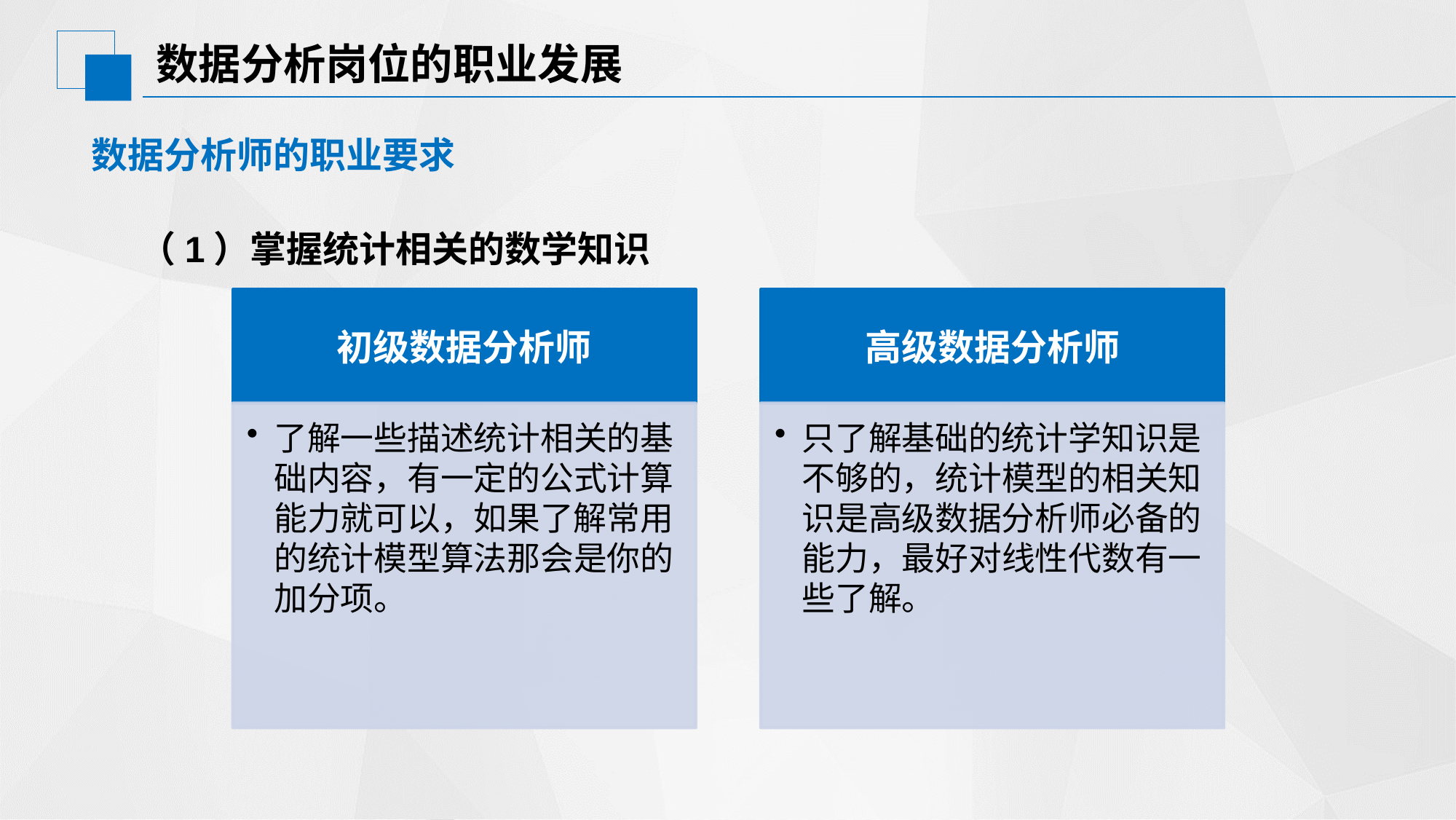

# 数据分析岗位的职业发展
数据分析师的职业要求
（1）掌握统计相关的数学知识
初级数据分析师
了解一些描述统计相关的基础内容，有一定的公式计算能力就可以，如果了解常用的统计模型算法那会是你的加分项。
高级数据分析师
只了解基础的统计学知识是不够的，统计模型的相关知识是高级数据分析师必备的能力，最好对线性代数有一些了解。